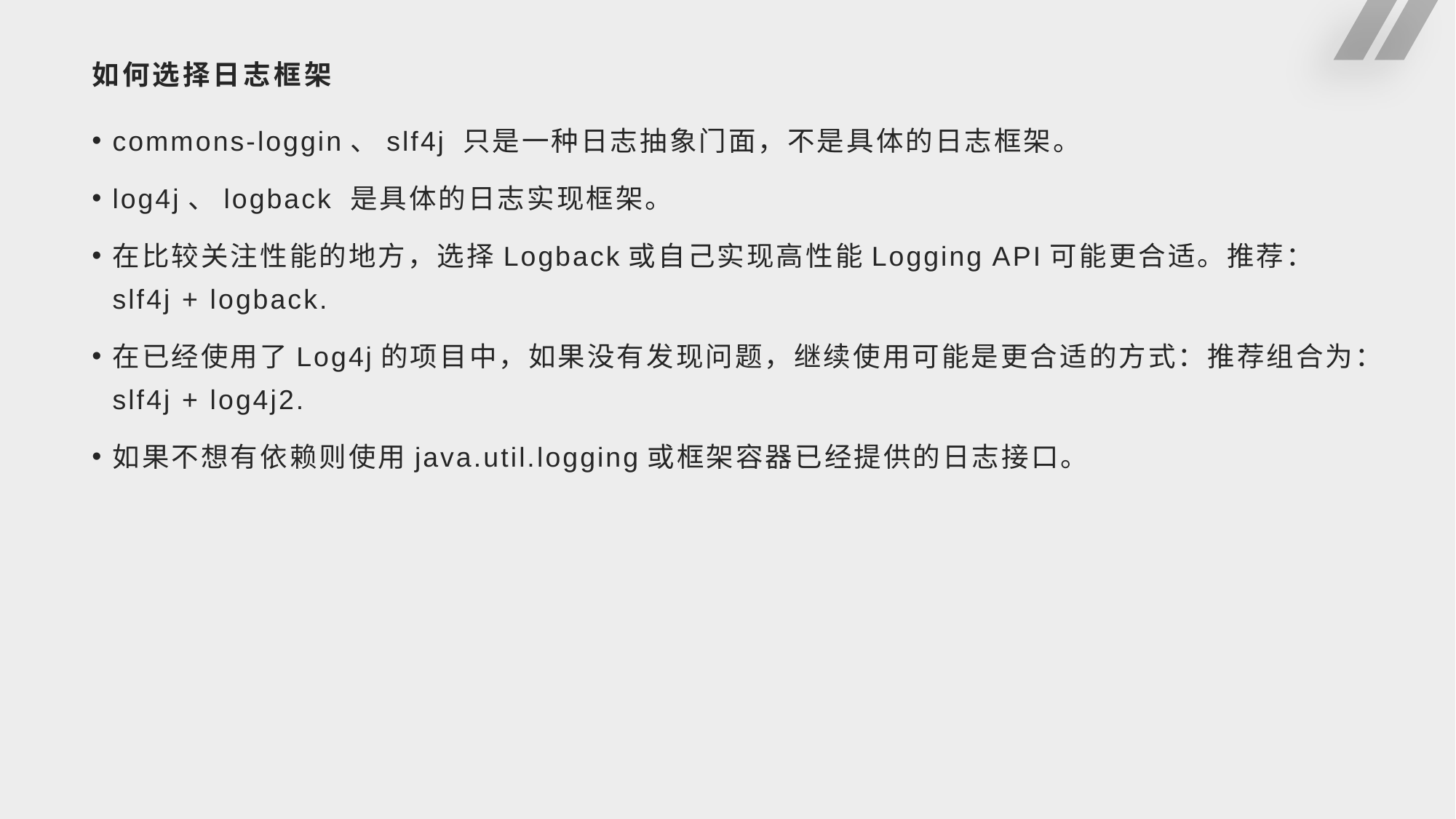

# 如何选择日志框架
commons-loggin、slf4j 只是一种日志抽象门面，不是具体的日志框架。
log4j、logback 是具体的日志实现框架。
在比较关注性能的地方，选择Logback或自己实现高性能Logging API可能更合适。推荐：slf4j + logback.
在已经使用了Log4j的项目中，如果没有发现问题，继续使用可能是更合适的方式：推荐组合为：slf4j + log4j2.
如果不想有依赖则使用java.util.logging或框架容器已经提供的日志接口。